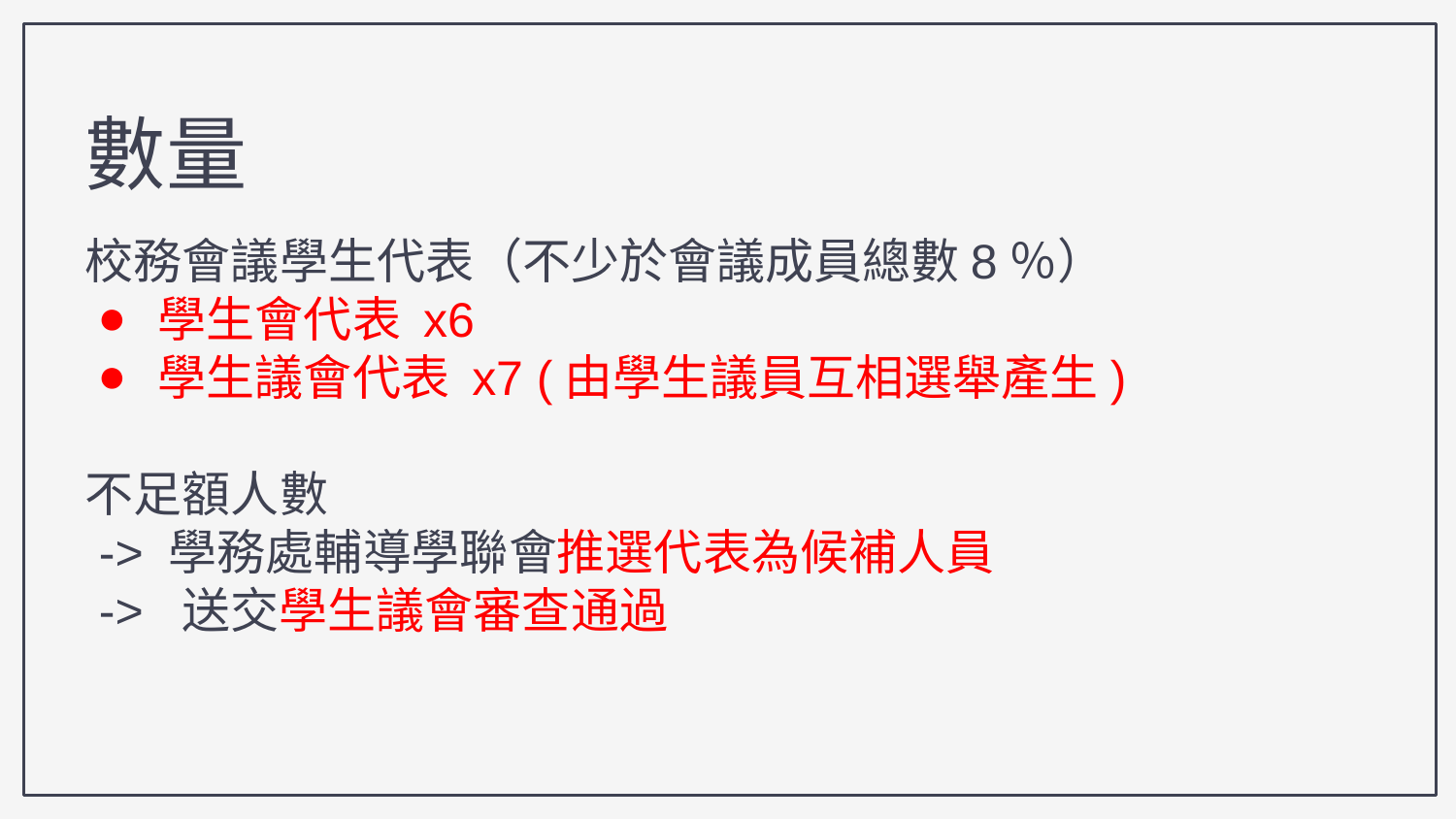

數量
校務會議學生代表（不少於會議成員總數8％）
學生會代表 x6
學生議會代表 x7 (由學生議員互相選舉產生)

不足額人數
 -> 學務處輔導學聯會推選代表為候補人員
 ->  送交學生議會審查通過